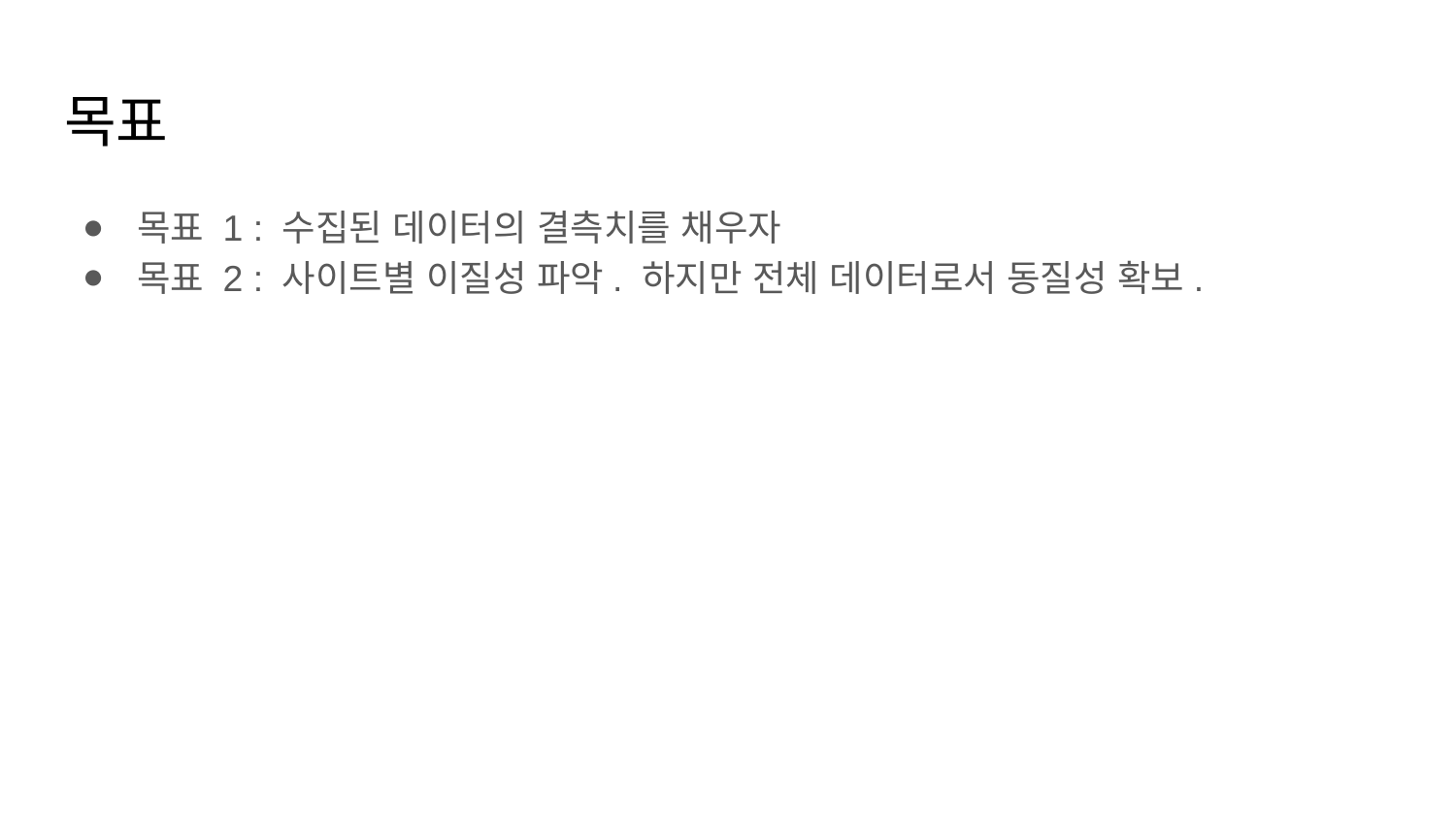

# 목표
목표 1 : 수집된 데이터의 결측치를 채우자
목표 2 : 사이트별 이질성 파악. 하지만 전체 데이터로서 동질성 확보.